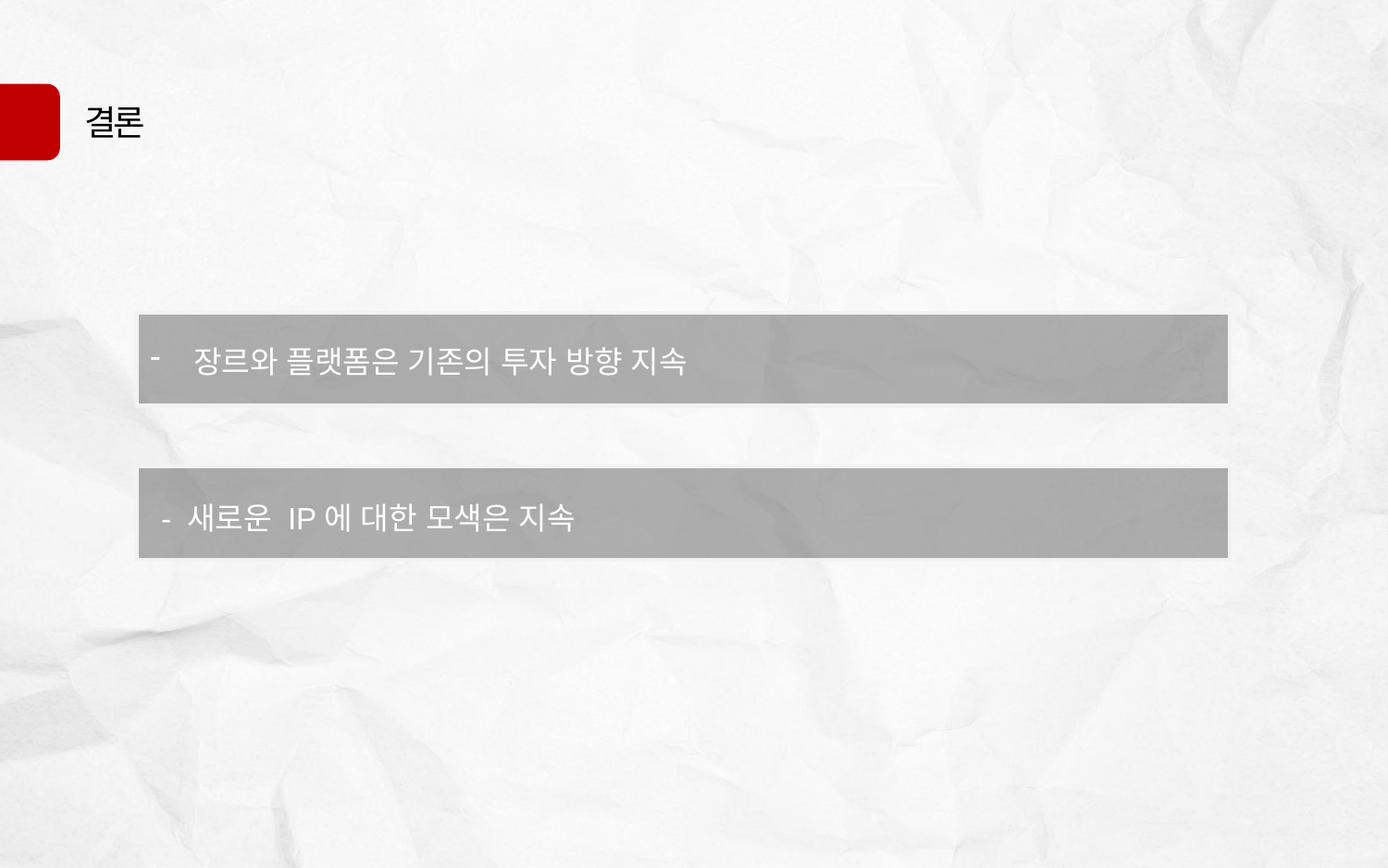

결론

장르와 플랫폼은 기존의 투자 방향 지속

- 새로운 IP에 대한 모색은 지속